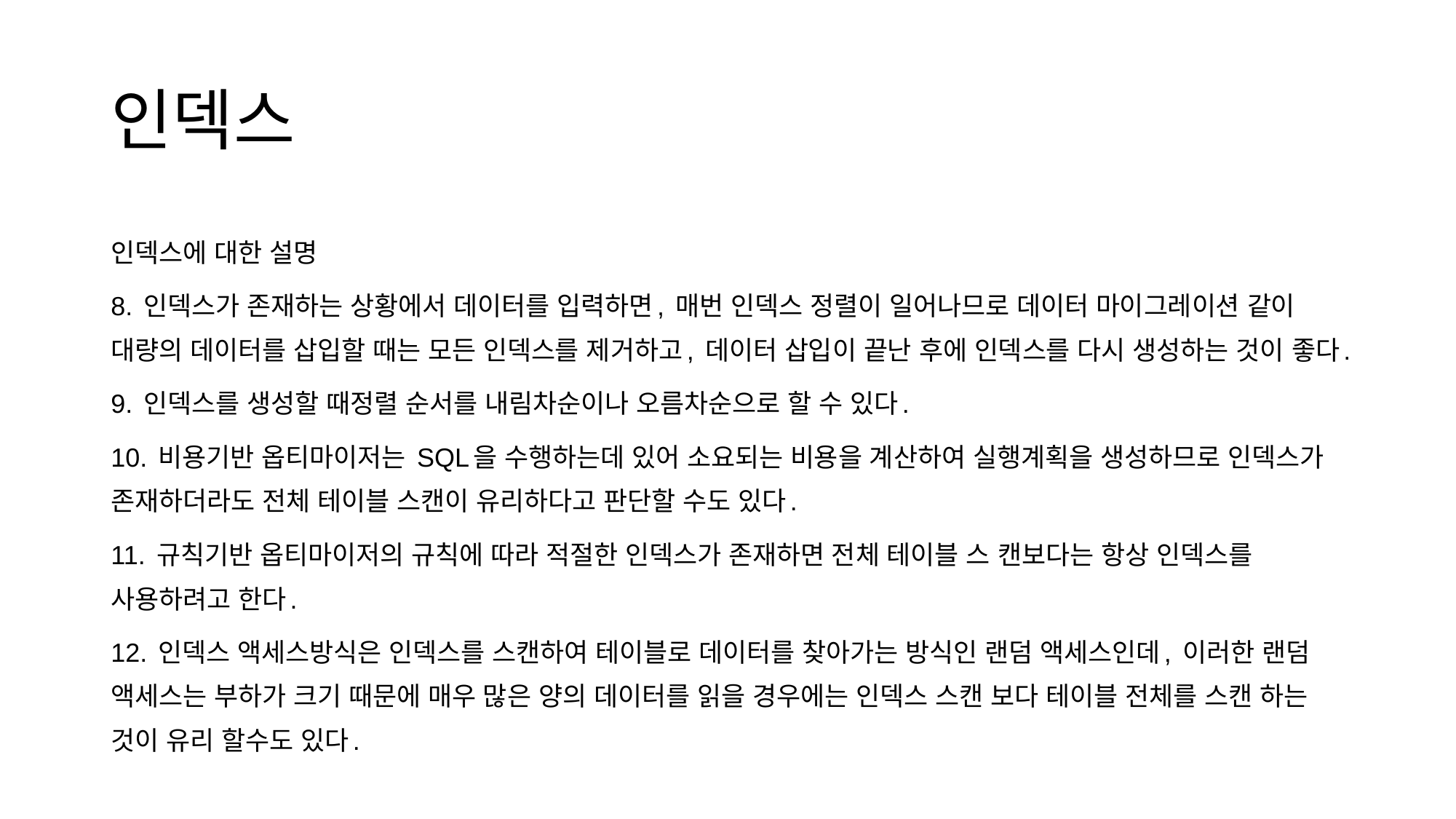

# 인덱스
인덱스에 대한 설명
8. 인덱스가 존재하는 상황에서 데이터를 입력하면, 매번 인덱스 정렬이 일어나므로 데이터 마이그레이션 같이 대량의 데이터를 삽입할 때는 모든 인덱스를 제거하고, 데이터 삽입이 끝난 후에 인덱스를 다시 생성하는 것이 좋다.
9. 인덱스를 생성할 때정렬 순서를 내림차순이나 오름차순으로 할 수 있다.
10. 비용기반 옵티마이저는 SQL을 수행하는데 있어 소요되는 비용을 계산하여 실행계획을 생성하므로 인덱스가 존재하더라도 전체 테이블 스캔이 유리하다고 판단할 수도 있다.
11. 규칙기반 옵티마이저의 규칙에 따라 적절한 인덱스가 존재하면 전체 테이블 스 캔보다는 항상 인덱스를 사용하려고 한다.
12. 인덱스 액세스방식은 인덱스를 스캔하여 테이블로 데이터를 찾아가는 방식인 랜덤 액세스인데, 이러한 랜덤 액세스는 부하가 크기 때문에 매우 많은 양의 데이터를 읽을 경우에는 인덱스 스캔 보다 테이블 전체를 스캔 하는 것이 유리 할수도 있다.